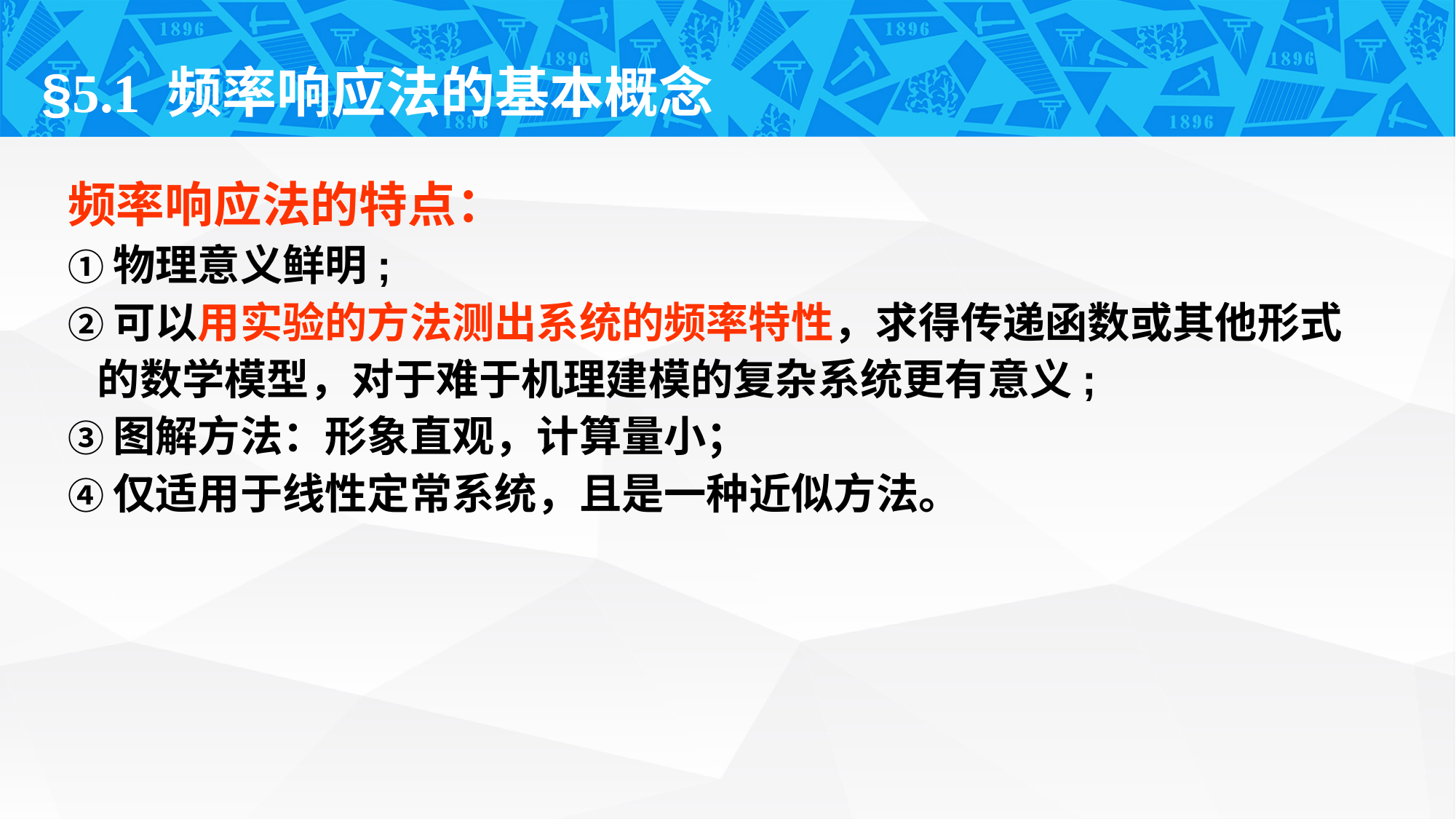

§5.1 频率响应法的基本概念
频率响应法的特点：
①物理意义鲜明;
②可以用实验的方法测出系统的频率特性，求得传递函数或其他形式
  的数学模型，对于难于机理建模的复杂系统更有意义;
③图解方法：形象直观，计算量小；
④仅适用于线性定常系统，且是一种近似方法。